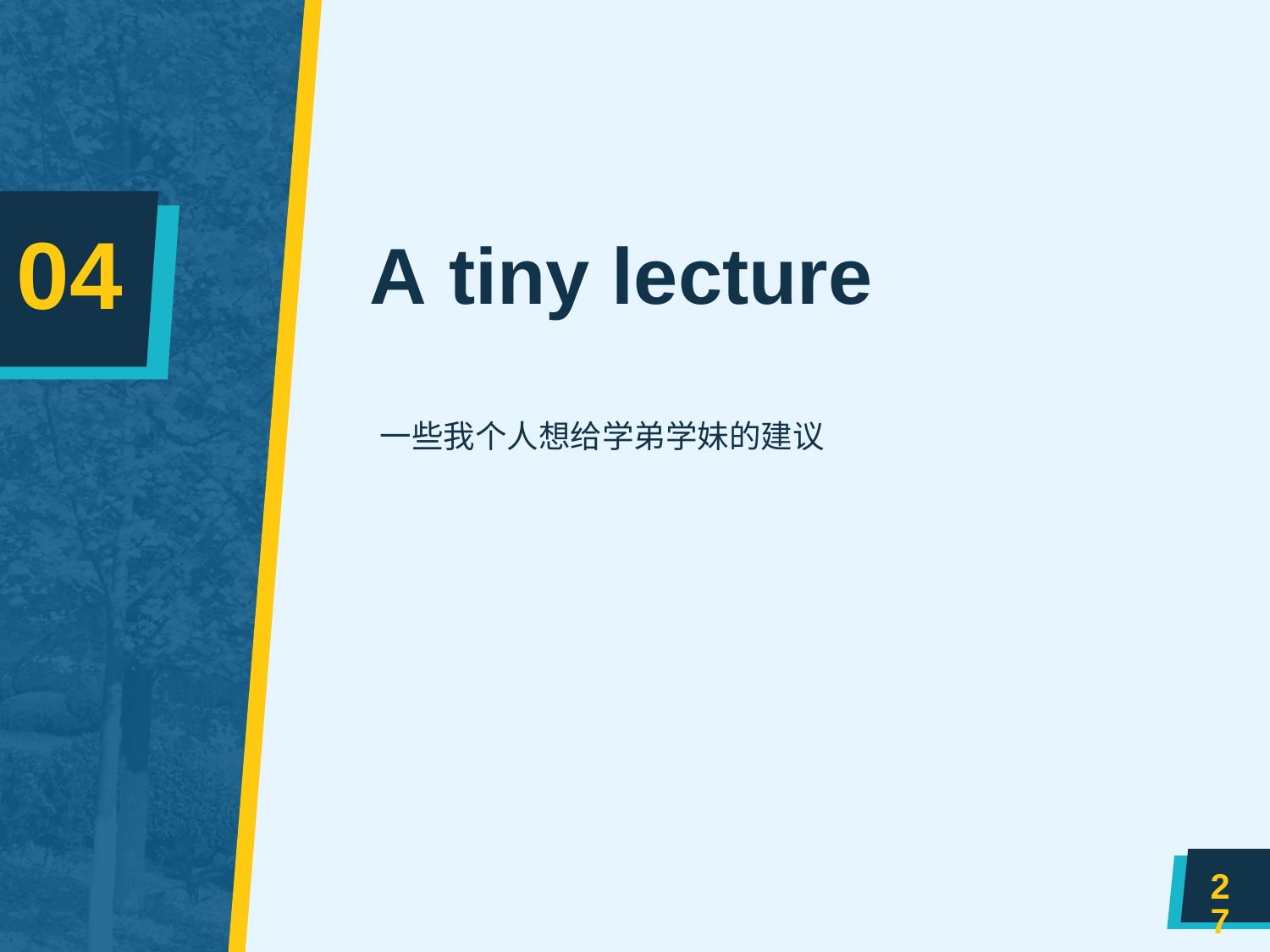

# A tiny lecture
04
一些我个人想给学弟学妹的建议
27